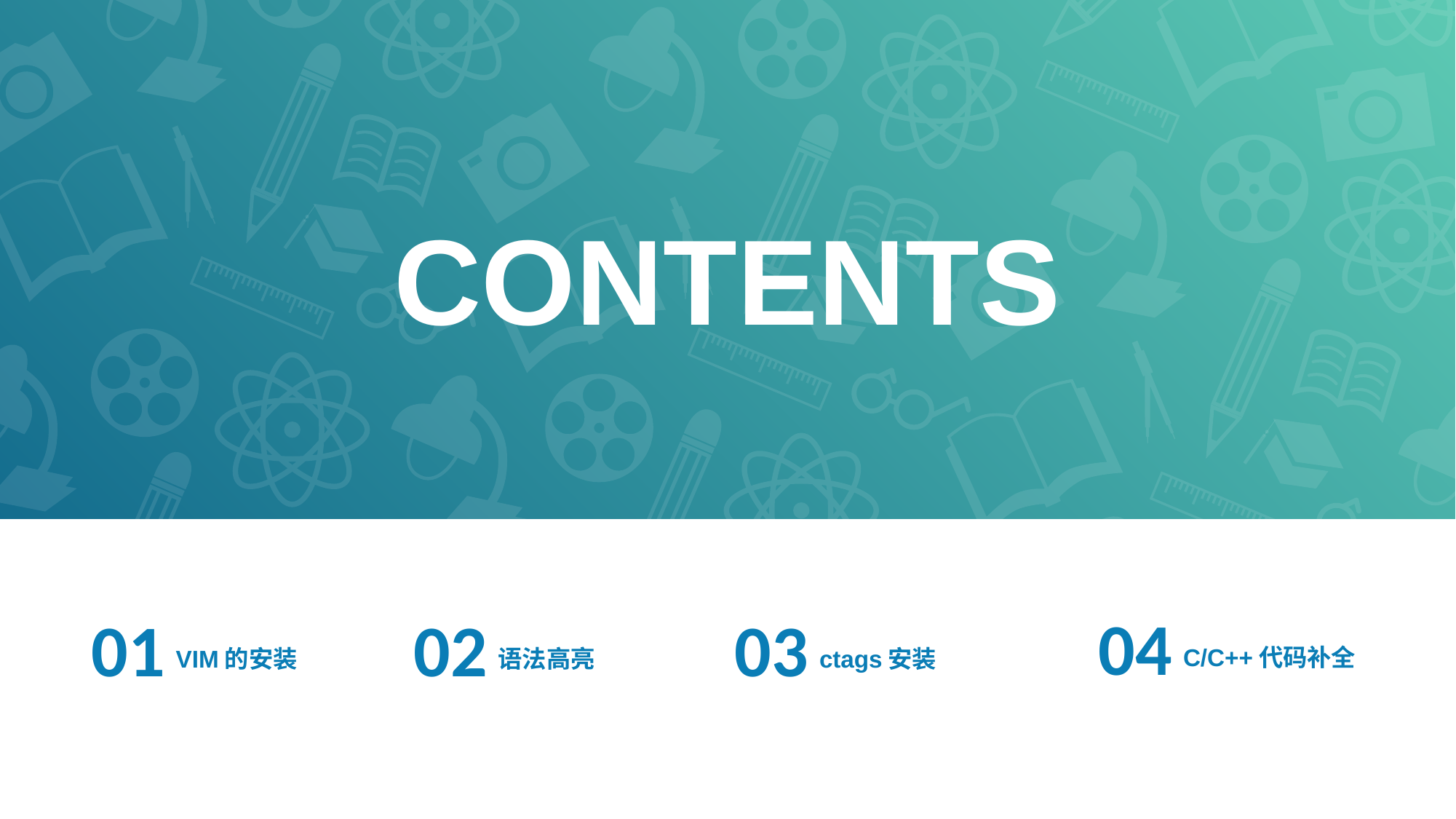

CONTENTS
04
C/C++代码补全
01
VIM的安装
02
语法高亮
03
ctags安装